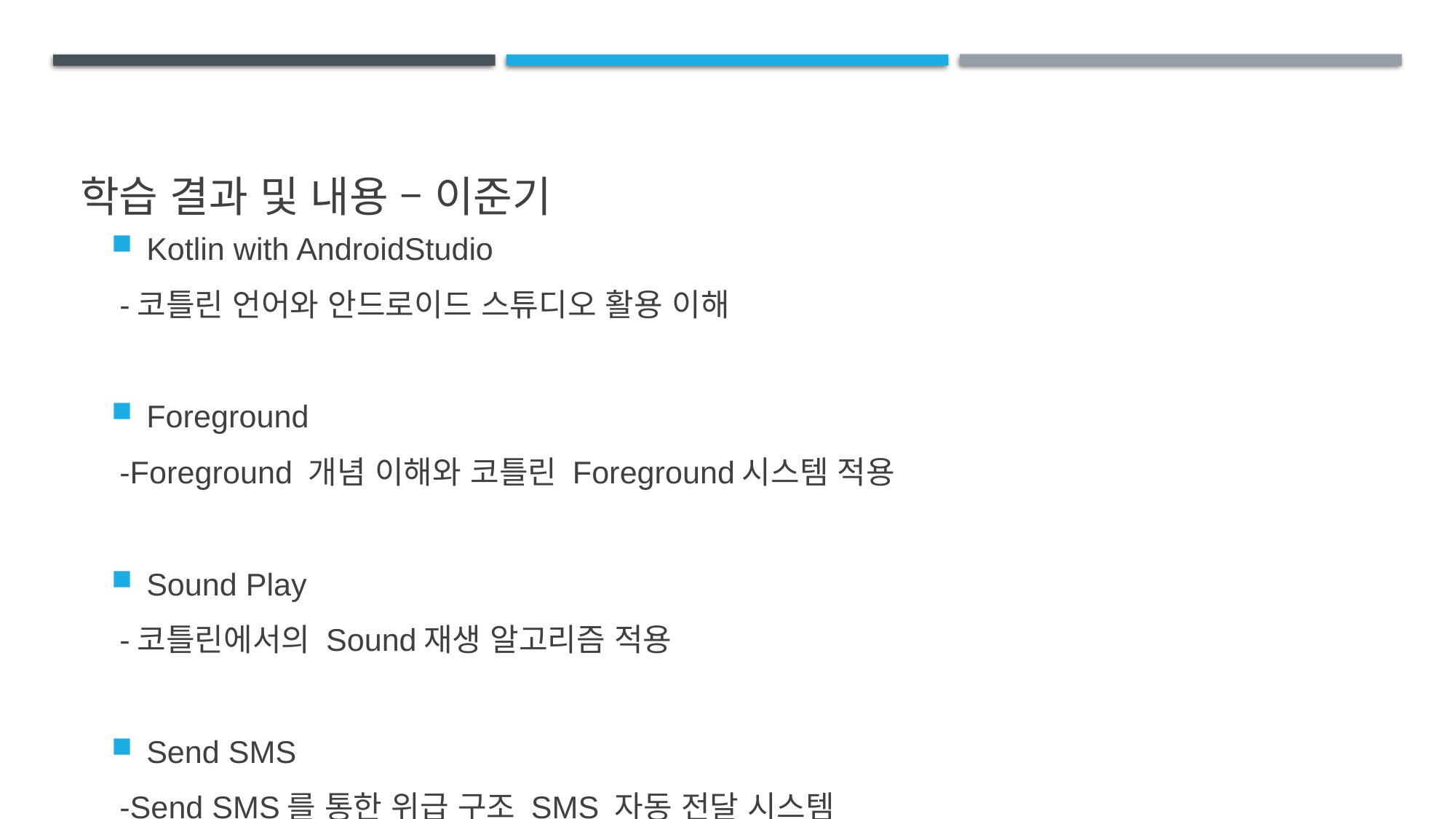

# 학습 결과 및 내용 – 이준기
Kotlin with AndroidStudio
 -코틀린 언어와 안드로이드 스튜디오 활용 이해

Foreground
 -Foreground 개념 이해와 코틀린 Foreground시스템 적용

Sound Play
 -코틀린에서의 Sound재생 알고리즘 적용

Send SMS
 -Send SMS를 통한 위급 구조 SMS 자동 전달 시스템